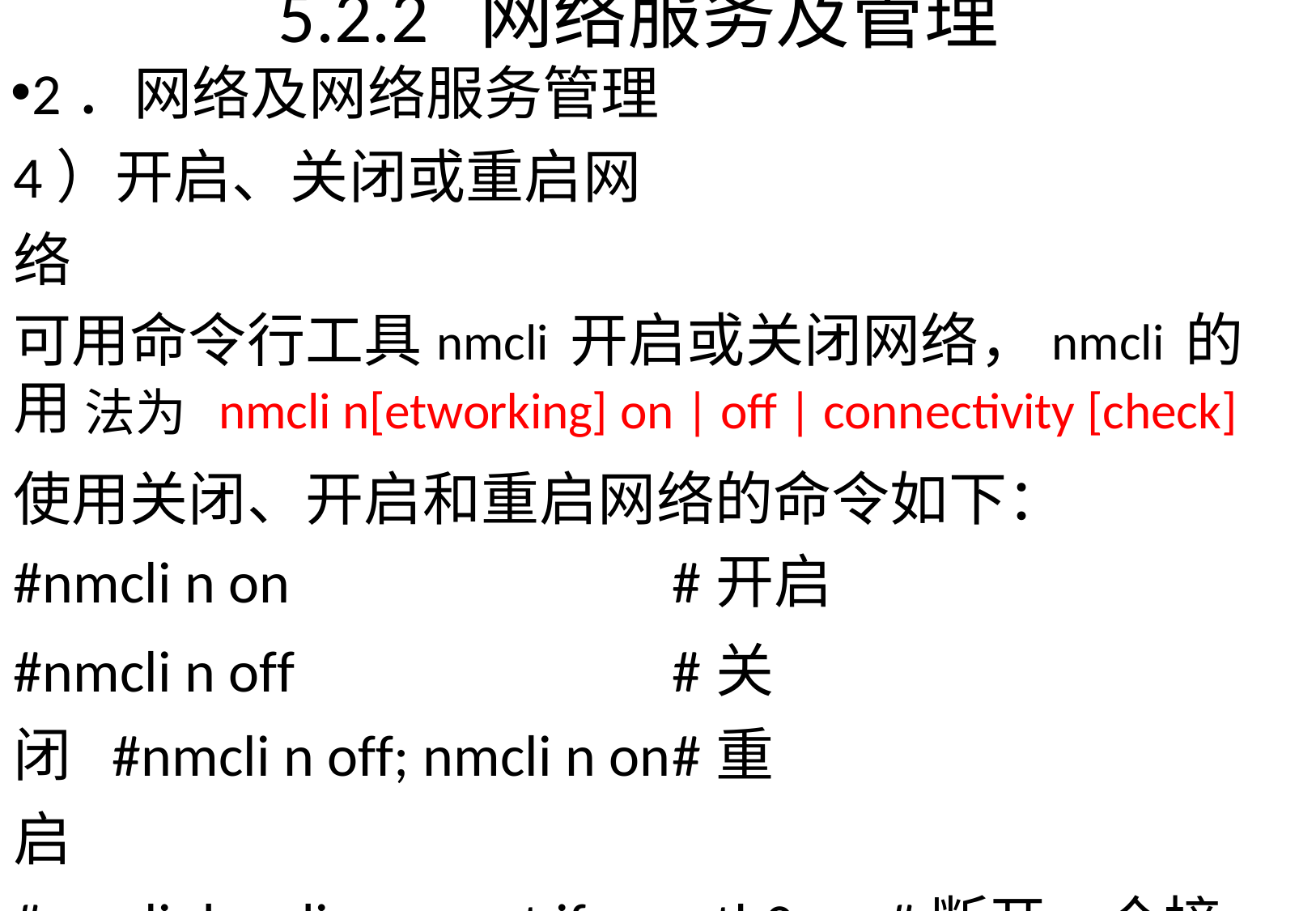

# 5.2.2	网络服务及管理
2．网络及网络服务管理 4）开启、关闭或重启网络
可用命令行工具nmcli开启或关闭网络，nmcli的用 法为 nmcli n[etworking] on | off | connectivity [check]
使用关闭、开启和重启网络的命令如下：
#nmcli n on	#开启
#nmcli n off	#关闭  #nmcli n off; nmcli n on	#重启
#nmcli dev disconnect iface-eth0	#断开一个接口  #nmcli r wifi off	#关闭 WiFi